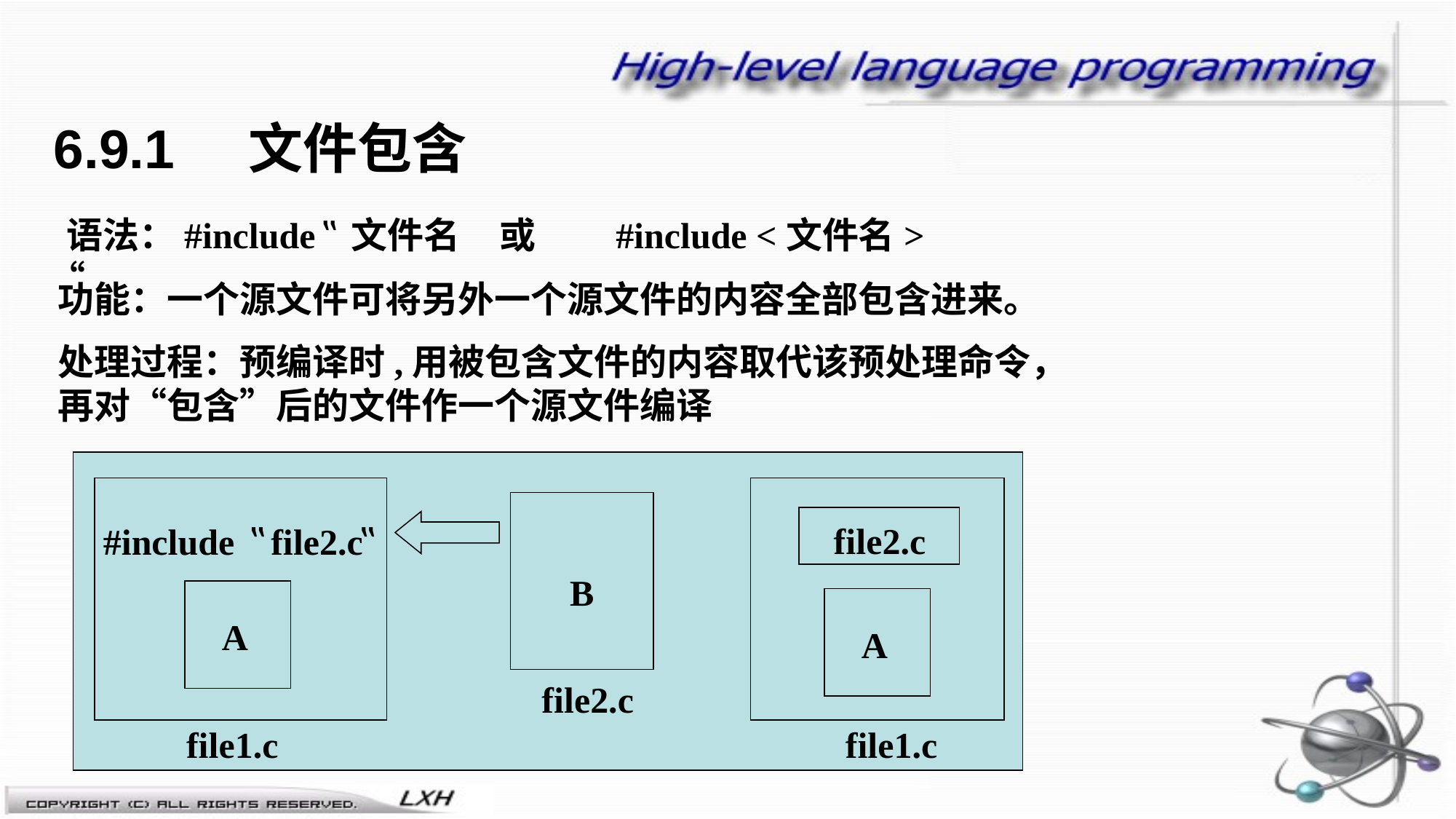

6.9.1    文件包含
 语法：#include “文件名“
或
 #include <文件名>
功能：一个源文件可将另外一个源文件的内容全部包含进来。
处理过程：预编译时,用被包含文件的内容取代该预处理命令，再对“包含”后的文件作一个源文件编译

file2.c
#include  “file2.c“
B

A
A
file2.c

file1.c
file1.c